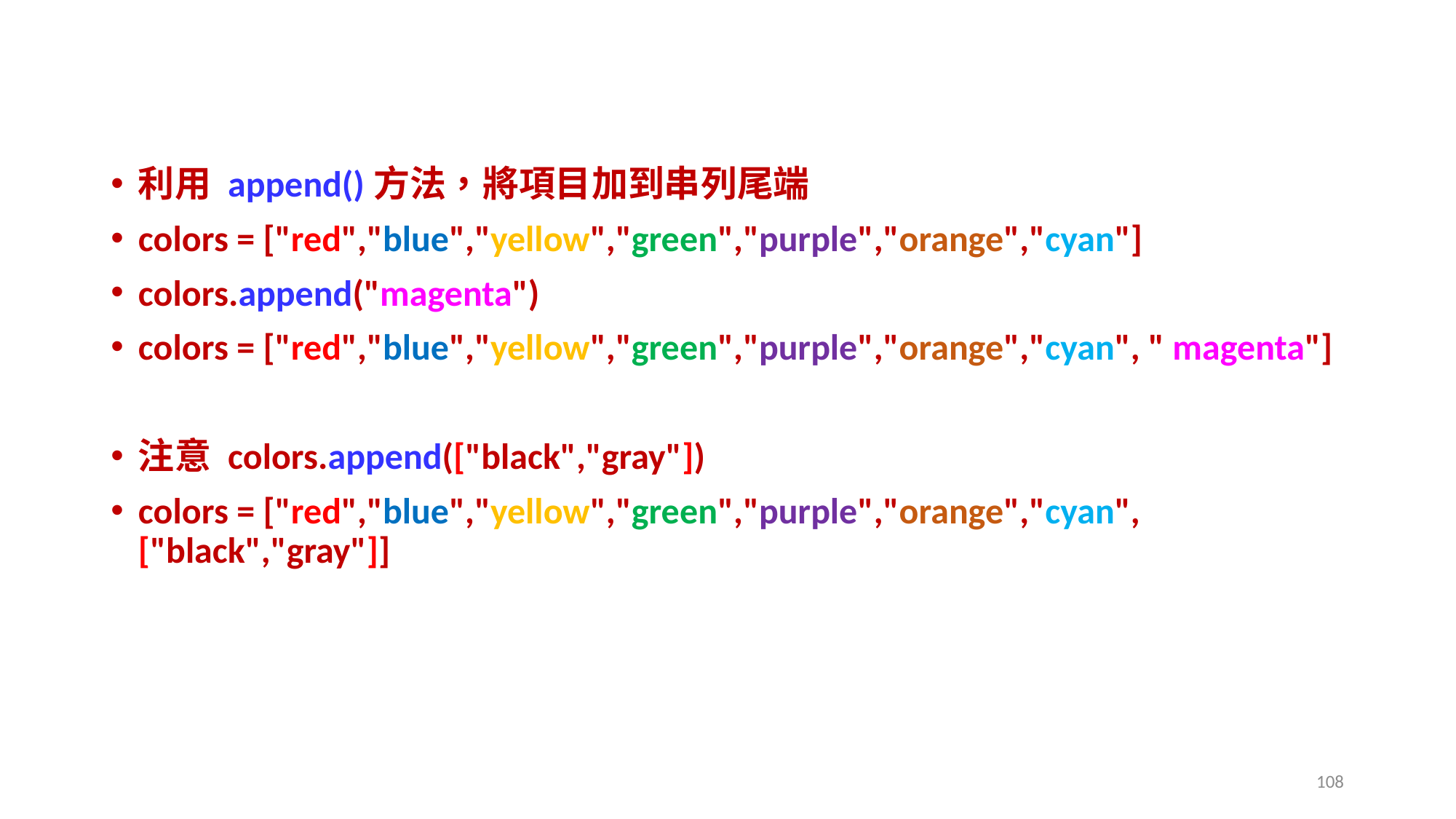

#
利用 append()方法，將項目加到串列尾端
colors = ["red","blue","yellow","green","purple","orange","cyan"]
colors.append("magenta")
colors = ["red","blue","yellow","green","purple","orange","cyan", " magenta"]

注意 colors.append(["black","gray"])
colors = ["red","blue","yellow","green","purple","orange","cyan", ["black","gray"]]

108